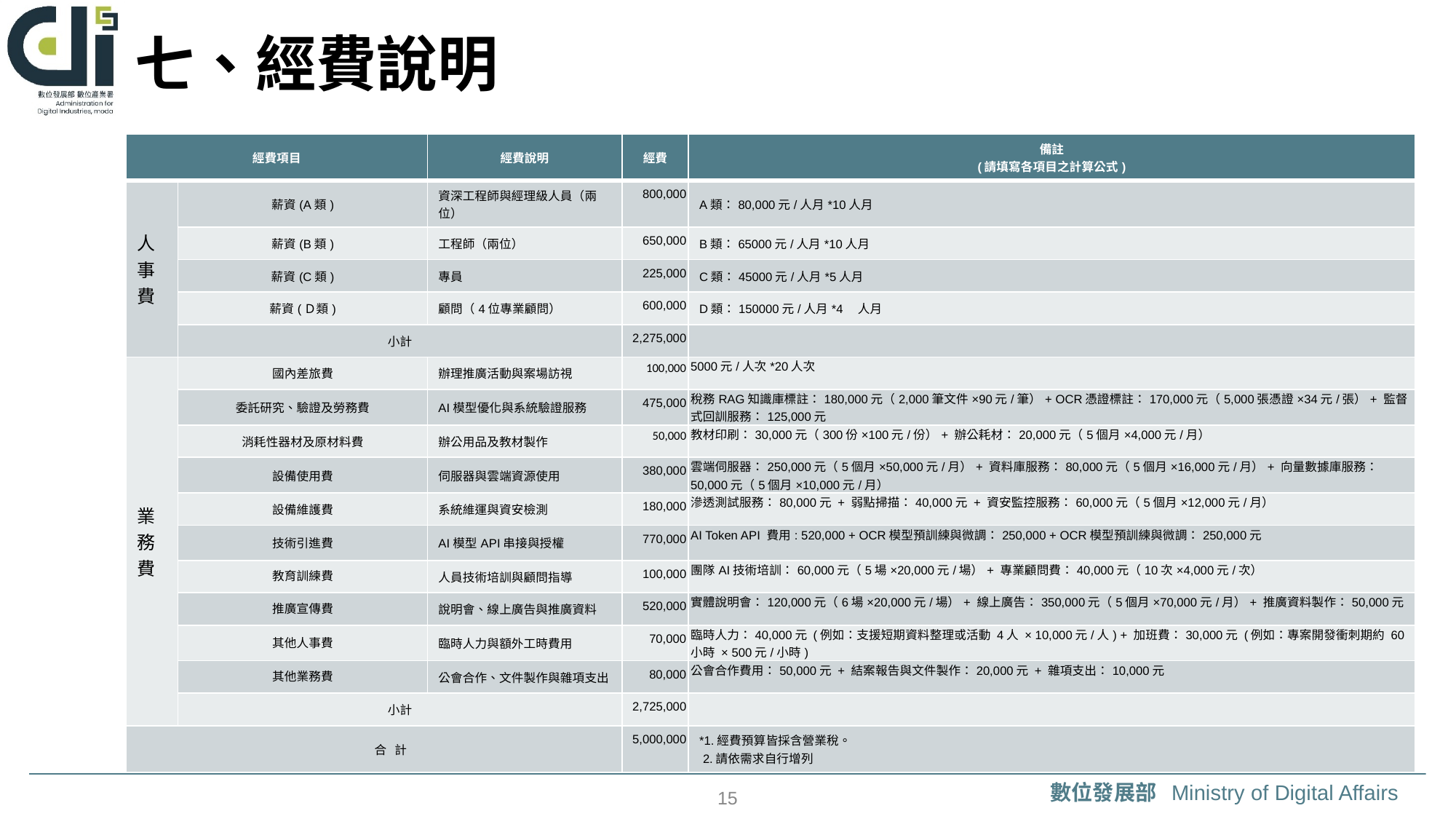

# 七、經費說明
| 經費項目 |  | 經費說明 | 經費 | 備註 (請填寫各項目之計算公式) |
| --- | --- | --- | --- | --- |
| 人事費 | 薪資(A類) | 資深工程師與經理級人員（兩位） | 800,000 | A類：80,000元/人月\*10人月 |
|  | 薪資(B類) | 工程師（兩位） | 650,000 | B類：65000元/人月\*10人月 |
|  | 薪資(C類) | 專員 | 225,000 | C類：45000元/人月\*5人月 |
|  | 薪資(Ｄ類) | 顧問（4位專業顧問） | 600,000 | D類：150000元/人月\*4　人月 |
|  | 小計 |  | 2,275,000 |  |
| 業務費 | 國內差旅費 | 辦理推廣活動與案場訪視 | 100,000 | 5000元/人次\*20人次 |
|  | 委託研究、驗證及勞務費 | AI模型優化與系統驗證服務 | 475,000 | 稅務RAG知識庫標註：180,000元（2,000筆文件×90元/筆）+ OCR憑證標註：170,000元（5,000張憑證×34元/張）+ 監督式回訓服務：125,000元 |
|  | 消耗性器材及原材料費 | 辦公用品及教材製作 | 50,000 | 教材印刷：30,000元（300份×100元/份）+ 辦公耗材：20,000元（5個月×4,000元/月） |
|  | 設備使用費 | 伺服器與雲端資源使用 | 380,000 | 雲端伺服器：250,000元（5個月×50,000元/月）+ 資料庫服務：80,000元（5個月×16,000元/月）+ 向量數據庫服務：50,000元（5個月×10,000元/月） |
|  | 設備維護費 | 系統維運與資安檢測 | 180,000 | 滲透測試服務：80,000元 + 弱點掃描：40,000元 + 資安監控服務：60,000元（5個月×12,000元/月） |
|  | 技術引進費 | AI模型API串接與授權 | 770,000 | AI Token API 費用: 520,000 + OCR模型預訓練與微調：250,000 + OCR模型預訓練與微調：250,000元 |
|  | 教育訓練費 | 人員技術培訓與顧問指導 | 100,000 | 團隊AI技術培訓：60,000元（5場×20,000元/場）+ 專業顧問費：40,000元（10次×4,000元/次） |
|  | 推廣宣傳費 | 說明會、線上廣告與推廣資料 | 520,000 | 實體說明會：120,000元（6場×20,000元/場）+ 線上廣告：350,000元（5個月×70,000元/月）+ 推廣資料製作：50,000元 |
|  | 其他人事費 | 臨時人力與額外工時費用 | 70,000 | 臨時人力：40,000元 (例如：支援短期資料整理或活動 4人 × 10,000元/人) + 加班費：30,000元 (例如：專案開發衝刺期約 60小時 × 500元/小時) |
|  | 其他業務費 | 公會合作、文件製作與雜項支出 | 80,000 | 公會合作費用：50,000元 + 結案報告與文件製作：20,000元 + 雜項支出：10,000元 |
|  | 小計 |  | 2,725,000 |  |
| 合 計 |  |  | 5,000,000 | \*1.經費預算皆採含營業稅。 2.請依需求自行增列 |
15